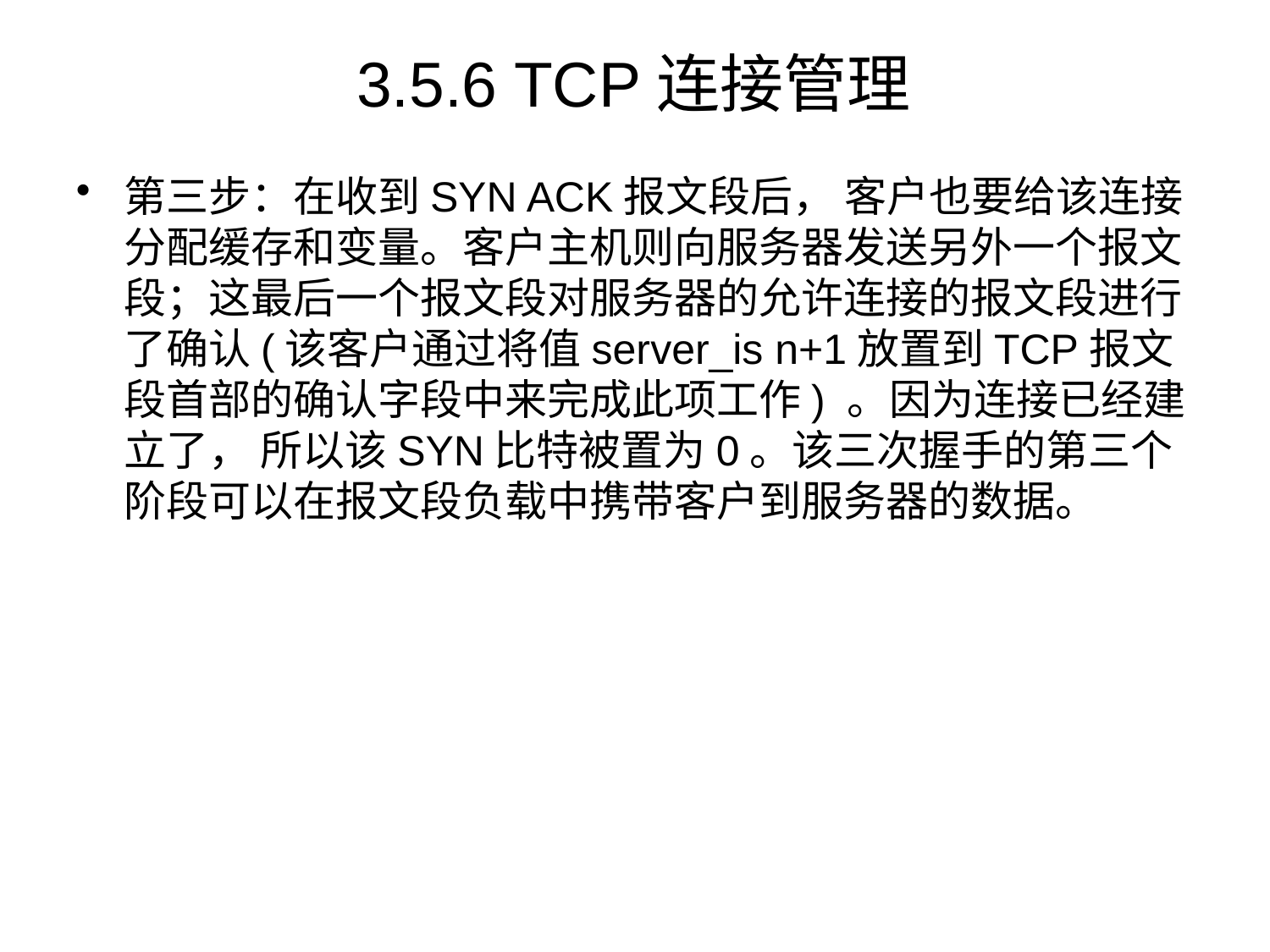

# 3.5.6 TCP连接管理
第三步：在收到SYN ACK报文段后， 客户也要给该连接分配缓存和变量。客户主机则向服务器发送另外一个报文段；这最后一个报文段对服务器的允许连接的报文段进行了确认(该客户通过将值server_is n+1放置到TCP报文段首部的确认字段中来完成此项工作) 。因为连接已经建立了， 所以该SYN比特被置为0。该三次握手的第三个阶段可以在报文段负载中携带客户到服务器的数据。